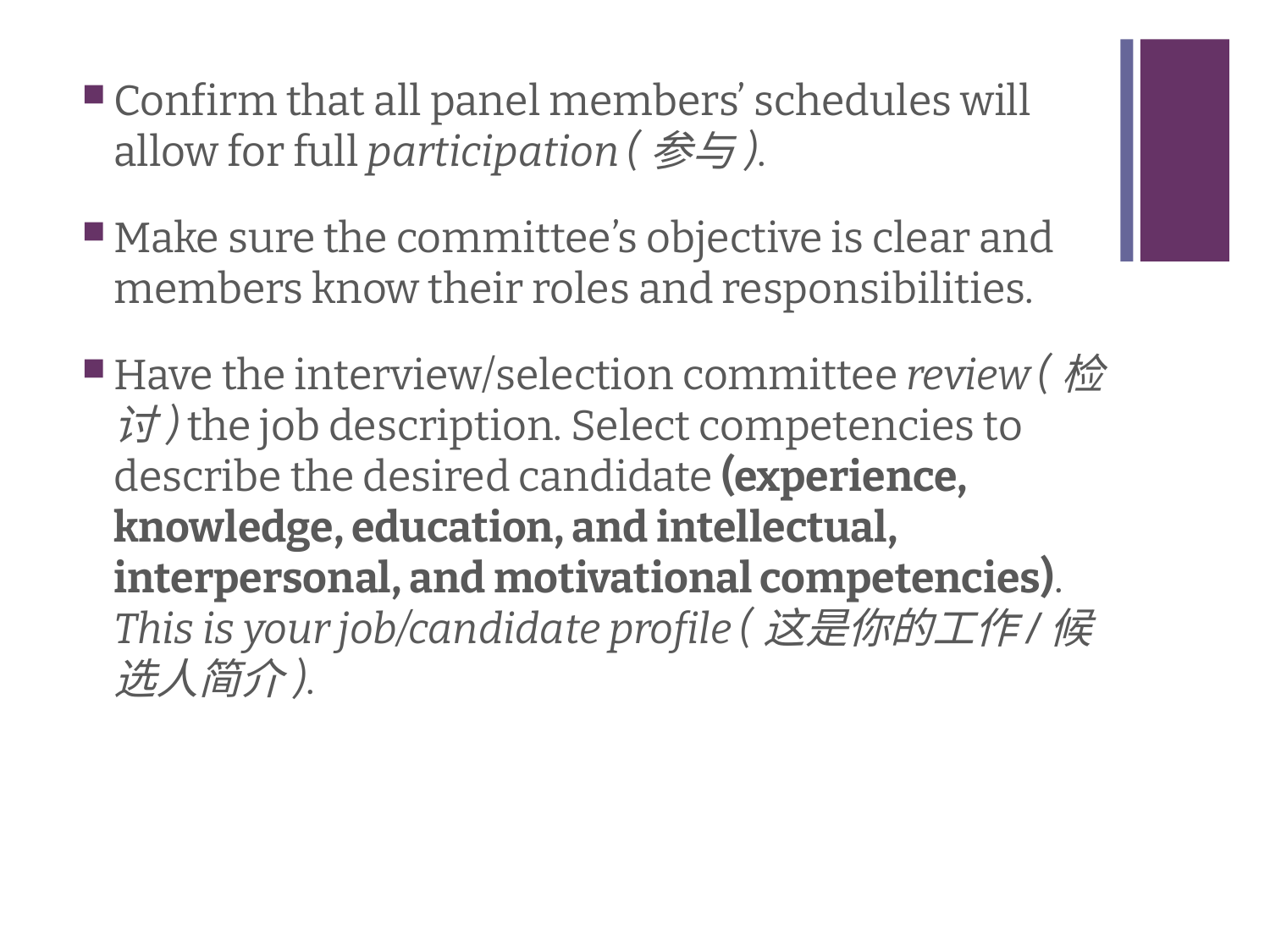

#
Confirm that all panel members’ schedules will allow for full participation (参与).
Make sure the committee’s objective is clear and members know their roles and responsibilities.
Have the interview/selection committee review (检讨) the job description. Select competencies to describe the desired candidate (experience, knowledge, education, and intellectual, interpersonal, and motivational competencies). This is your job/candidate profile (这是你的工作/候选人简介).